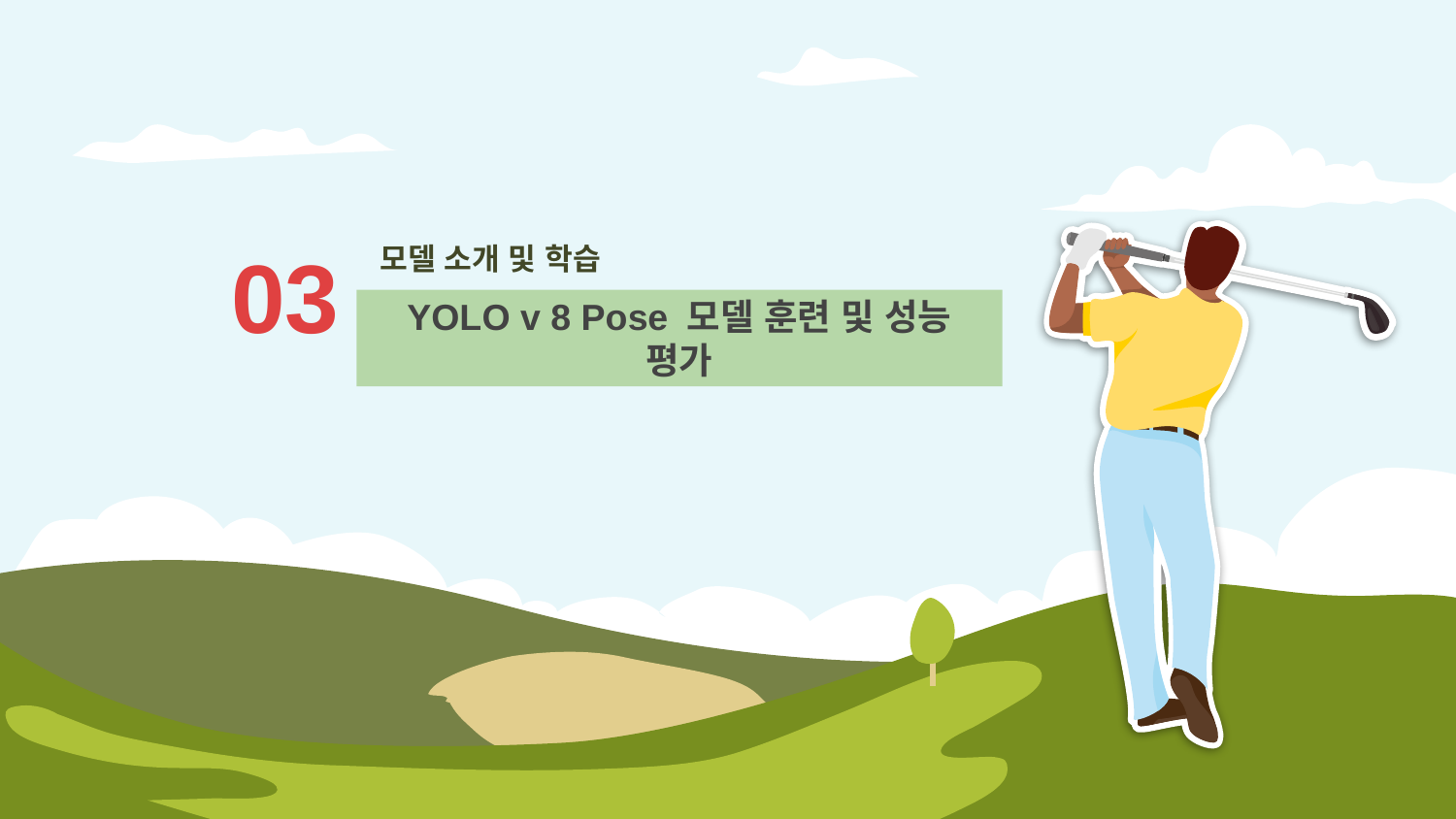

# 모델 소개 및 학습

03
YOLO v 8 Pose 모델 훈련 및 성능 평가